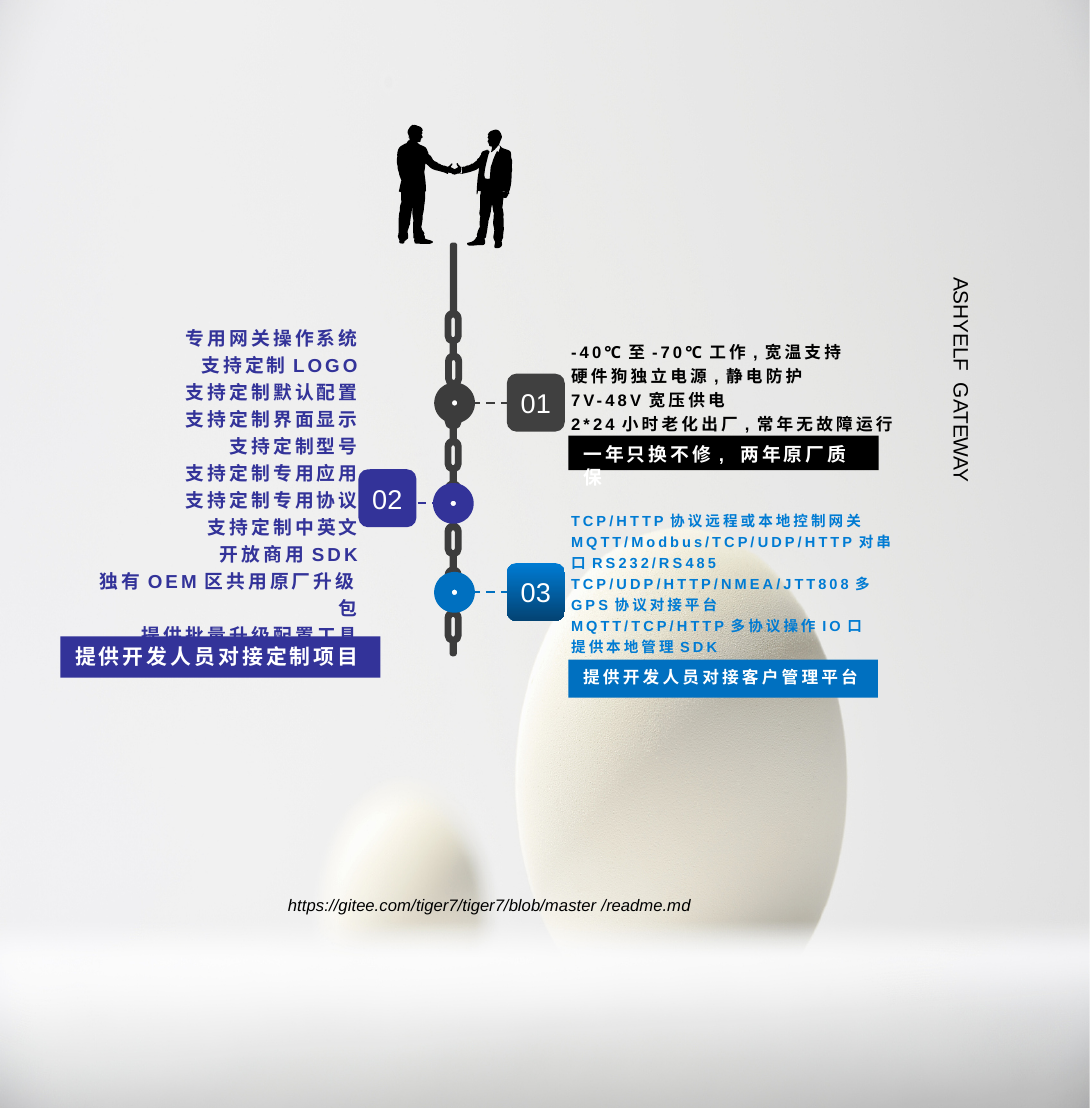

-40℃至-70℃工作,宽温支持
硬件狗独立电源,静电防护
7V-48V宽压供电
2*24小时老化出厂,常年无故障运行
专用网关操作系统
支持定制LOGO
支持定制默认配置
支持定制界面显示
支持定制型号
支持定制专用应用
支持定制专用协议
支持定制中英文
开放商用SDK
独有OEM区共用原厂升级包
提供批量升级配置工具
ASHYELF  GATEWAY

01

一年只换不修, 两年原厂质保

02

TCP/HTTP协议远程或本地控制网关
MQTT/Modbus/TCP/UDP/HTTP对串口RS232/RS485
TCP/UDP/HTTP/NMEA/JTT808多GPS协议对接平台
MQTT/TCP/HTTP多协议操作IO口
提供本地管理SDK

03

提供开发人员对接定制项目
提供开发人员对接客户管理平台
https://gitee.com/tiger7/tiger7/blob/master /readme.md